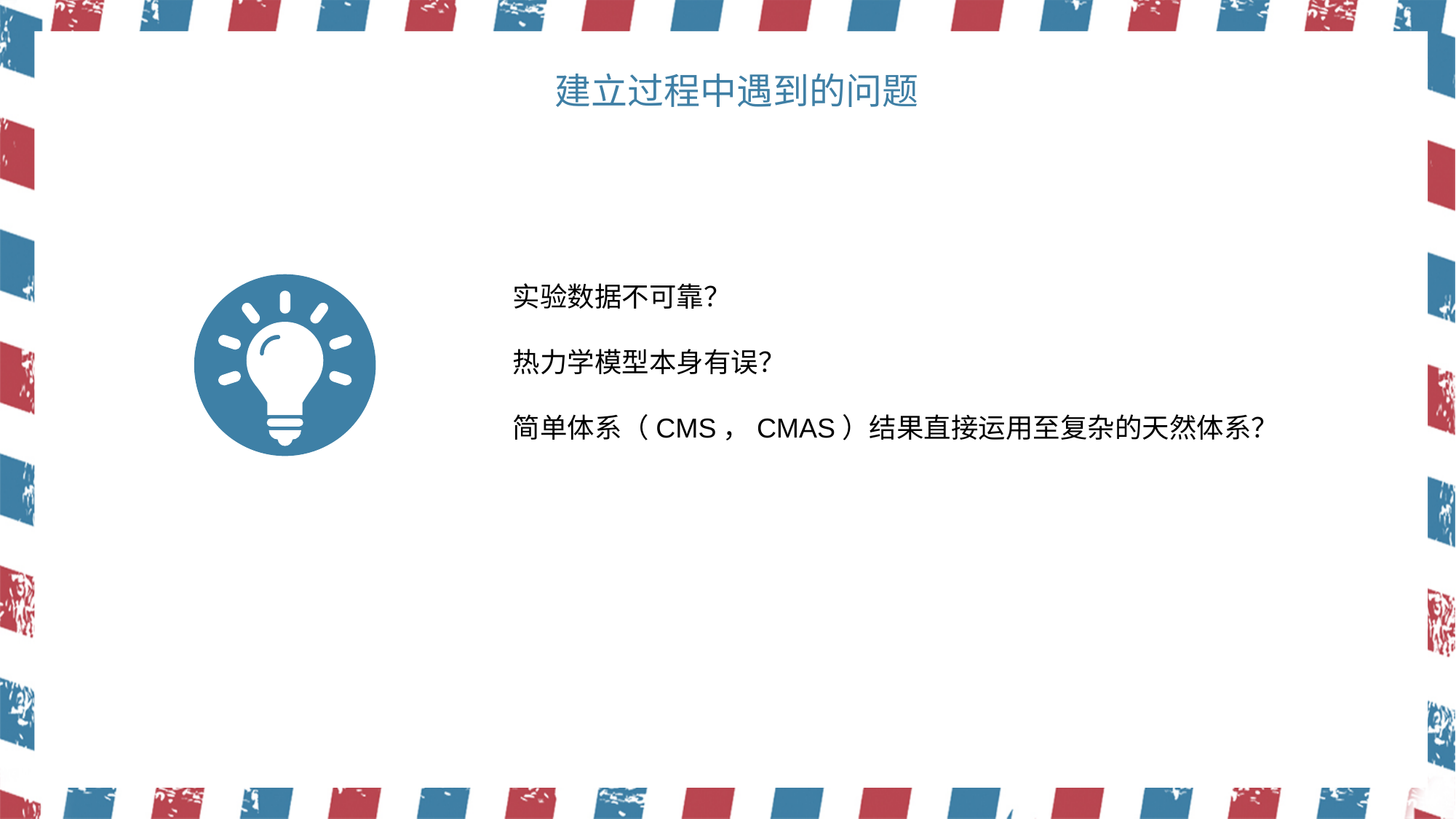

建立过程中遇到的问题
实验数据不可靠？

热力学模型本身有误？

简单体系（CMS，CMAS）结果直接运用至复杂的天然体系？